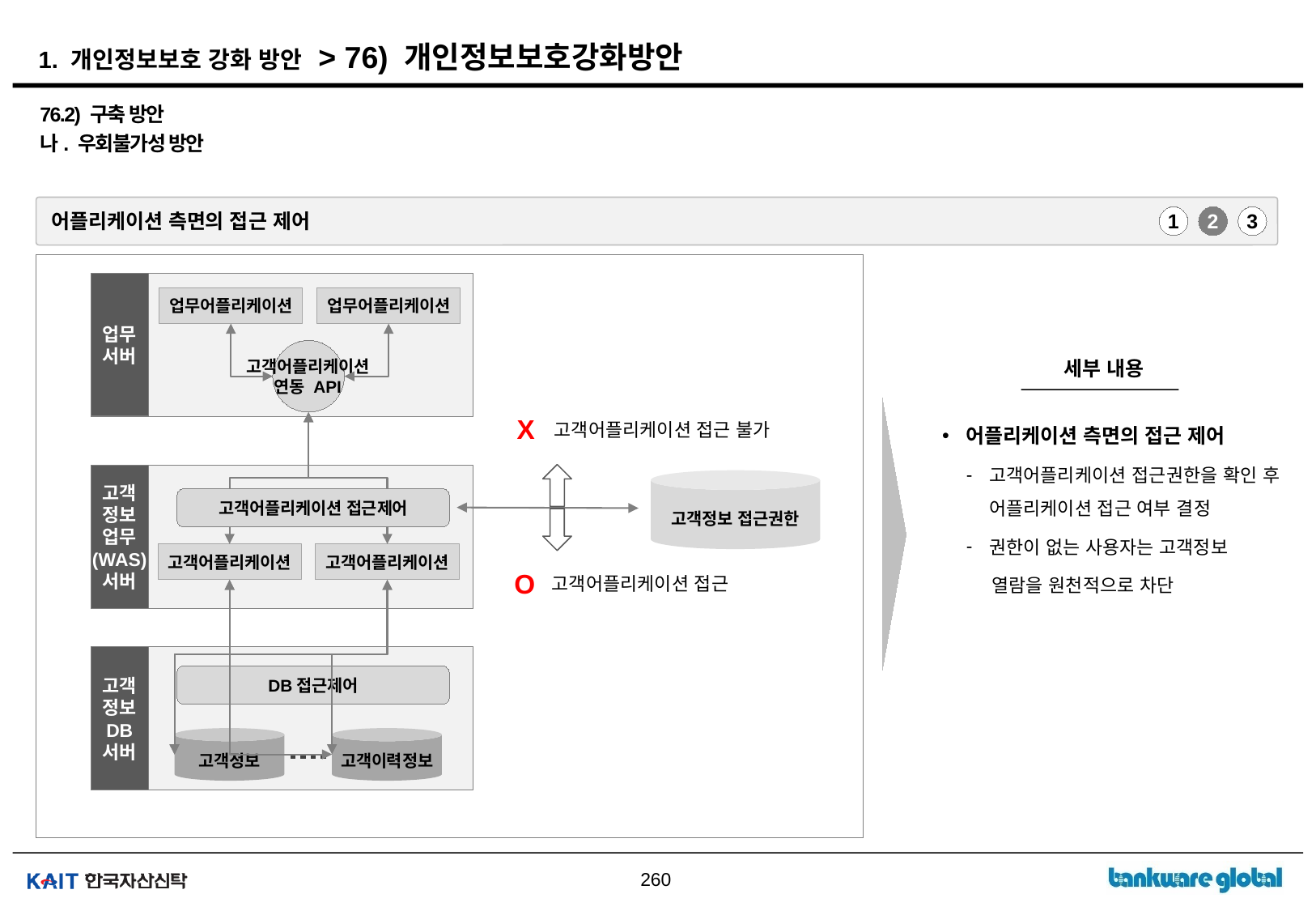

# 1. 개인정보보호 강화 방안 > 76) 개인정보보호강화방안
76.2) 구축 방안
나. 우회불가성 방안

어플리케이션 측면의 접근 제어
1
2
3

업무
서버
업무어플리케이션
업무어플리케이션

고객어플리케이션
연동 API

고객
정보
업무
(WAS)
서버
고객어플리케이션 접근제어
고객어플리케이션
고객어플리케이션

고객
정보
DB
서버
DB접근제어
고객정보
고객이력정보
세부 내용

X
고객어플리케이션 접근 불가
어플리케이션 측면의 접근 제어
고객어플리케이션 접근권한을 확인 후 어플리케이션 접근 여부 결정
권한이 없는 사용자는 고객정보
    열람을 원천적으로 차단

고객정보 접근권한

O
고객어플리케이션 접근